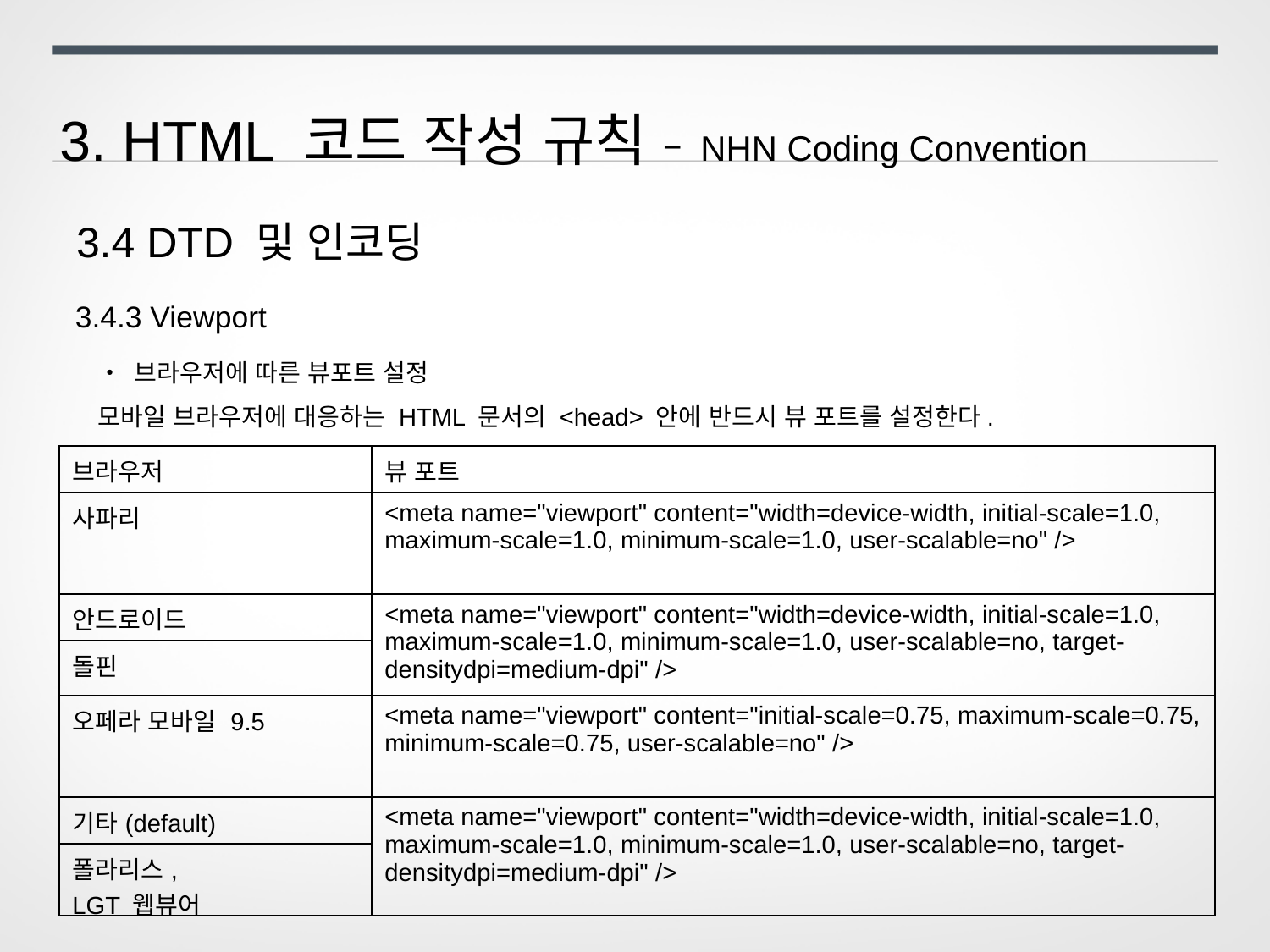

3. HTML 코드 작성 규칙 – NHN Coding Convention
3.4 DTD 및 인코딩
3.4.3 Viewport
• 브라우저에 따른 뷰포트 설정
모바일 브라우저에 대응하는 HTML 문서의 <head> 안에 반드시 뷰 포트를 설정한다.
| 브라우저 | 뷰 포트 |
| --- | --- |
| 사파리 | <meta name="viewport" content="width=device-width, initial-scale=1.0, maximum-scale=1.0, minimum-scale=1.0, user-scalable=no" /> |
| 안드로이드 | <meta name="viewport" content="width=device-width, initial-scale=1.0, maximum-scale=1.0, minimum-scale=1.0, user-scalable=no, target-densitydpi=medium-dpi" /> |
| 돌핀 |  |
| 오페라 모바일 9.5 | <meta name="viewport" content="initial-scale=0.75, maximum-scale=0.75, minimum-scale=0.75, user-scalable=no" /> |
| 기타(default) | <meta name="viewport" content="width=device-width, initial-scale=1.0, maximum-scale=1.0, minimum-scale=1.0, user-scalable=no, target-densitydpi=medium-dpi" /> |
| 폴라리스, LGT 웹뷰어 |  |